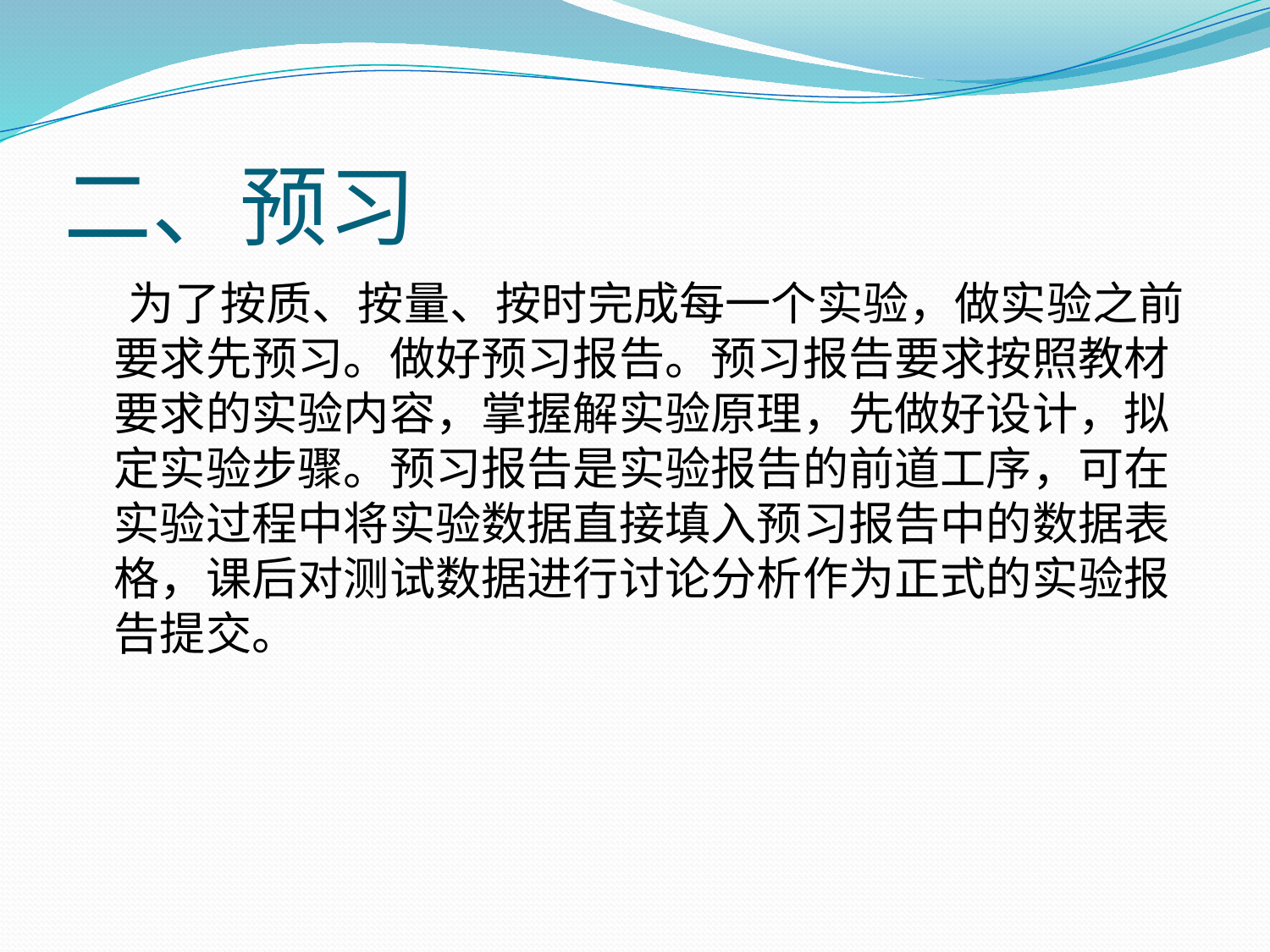

# 二、预习
    为了按质、按量、按时完成每一个实验，做实验之前要求先预习。做好预习报告。预习报告要求按照教材要求的实验内容，掌握解实验原理，先做好设计，拟定实验步骤。预习报告是实验报告的前道工序，可在实验过程中将实验数据直接填入预习报告中的数据表格，课后对测试数据进行讨论分析作为正式的实验报告提交。